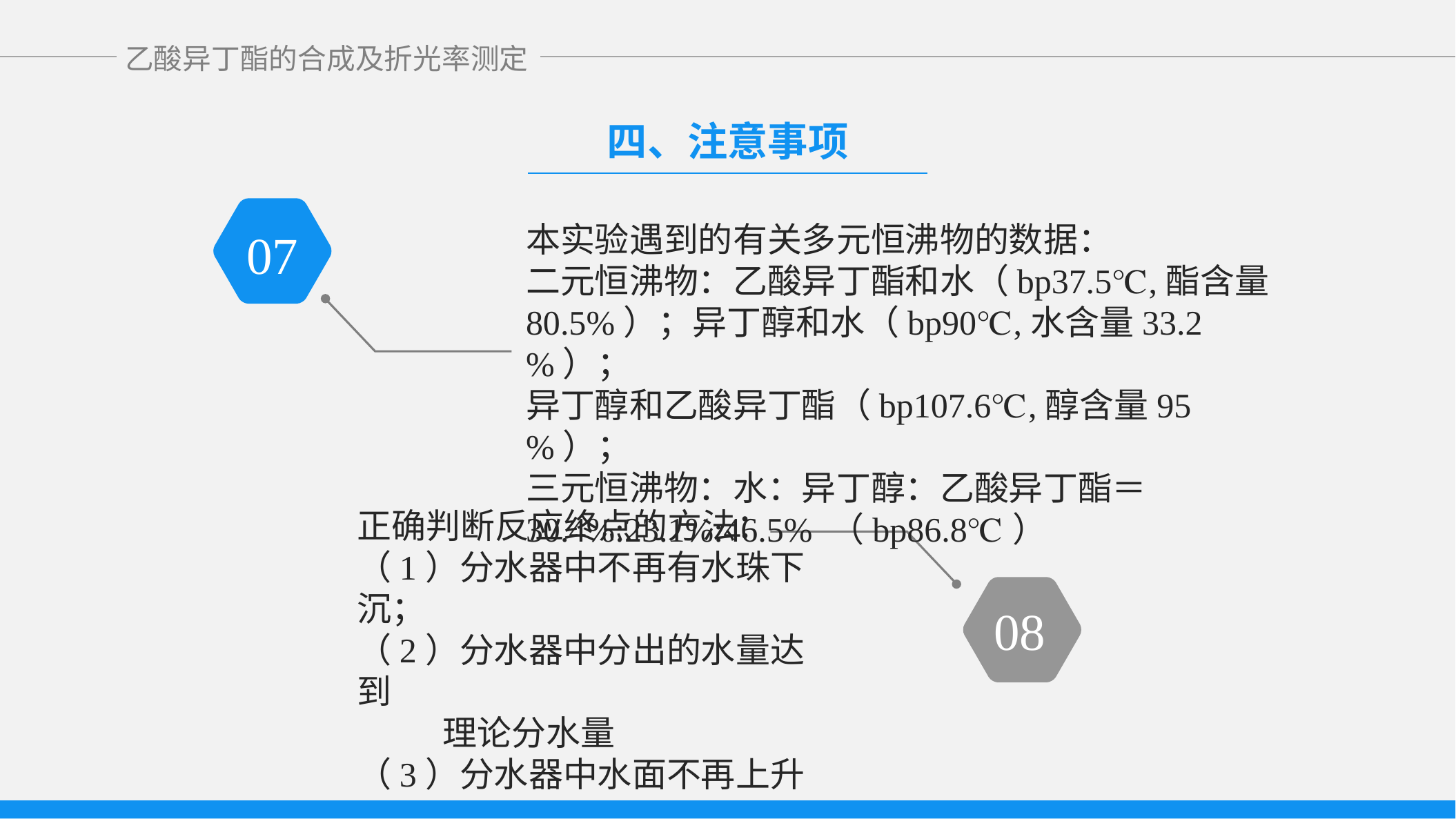

四、注意事项

07
本实验遇到的有关多元恒沸物的数据：
二元恒沸物：乙酸异丁酯和水（bp37.5℃,酯含量80.5%）；异丁醇和水（bp90℃,水含量33.2%）；
异丁醇和乙酸异丁酯（bp107.6℃,醇含量95%）；
三元恒沸物：水：异丁醇：乙酸异丁酯＝30.4%:23.1%:46.5% （bp86.8℃）

正确判断反应终点的方法：
（1）分水器中不再有水珠下沉；
（2）分水器中分出的水量达到
          理论分水量
（3）分水器中水面不再上升

08